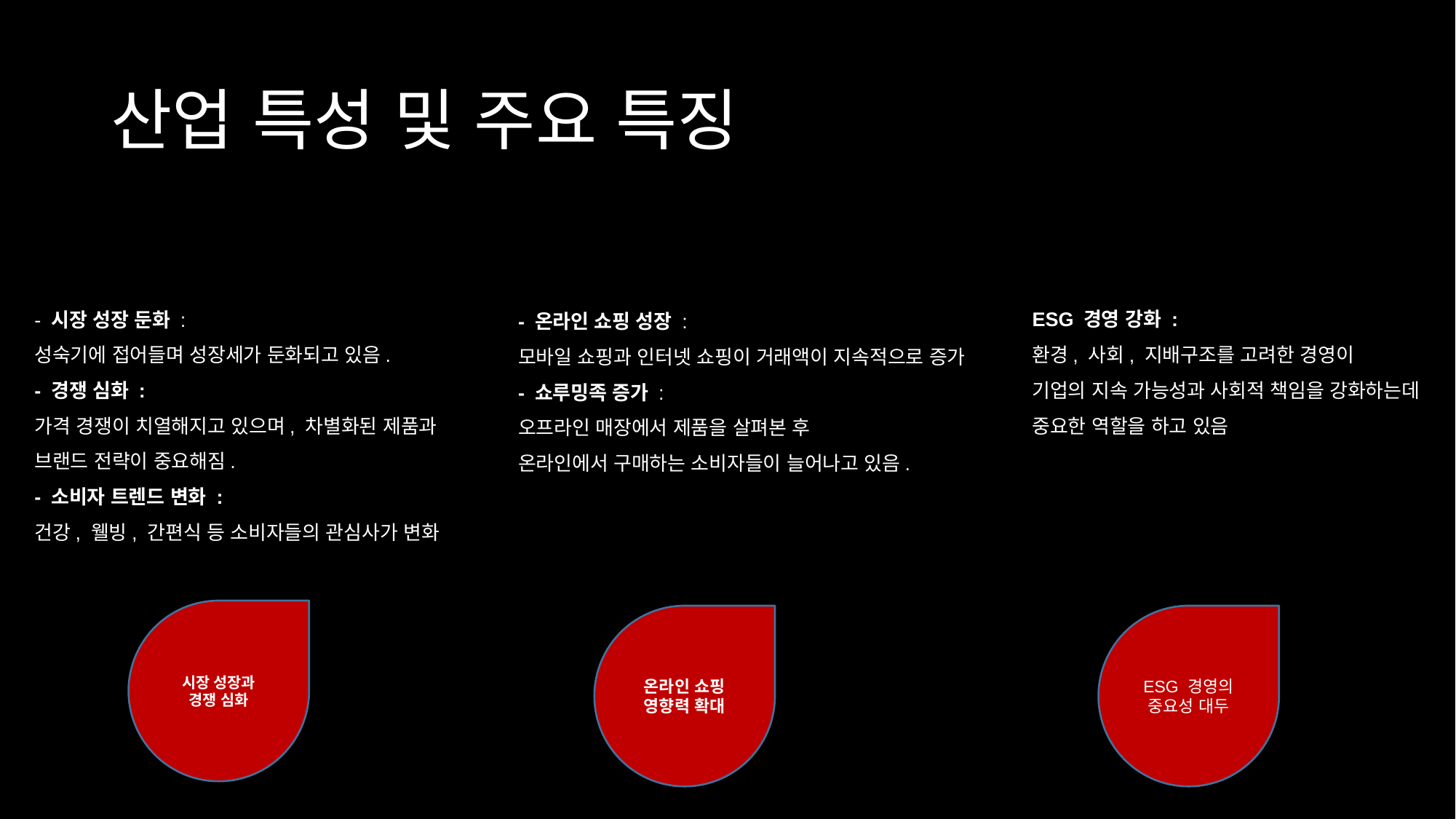

# 산업 특성 및 주요 특징
- 시장 성장 둔화 :
성숙기에 접어들며 성장세가 둔화되고 있음.
- 경쟁 심화 :
가격 경쟁이 치열해지고 있으며, 차별화된 제품과
브랜드 전략이 중요해짐.
- 소비자 트렌드 변화 :
건강, 웰빙, 간편식 등 소비자들의 관심사가 변화
ESG 경영 강화 :
환경, 사회, 지배구조를 고려한 경영이
기업의 지속 가능성과 사회적 책임을 강화하는데
중요한 역할을 하고 있음
- 온라인 쇼핑 성장 :
모바일 쇼핑과 인터넷 쇼핑이 거래액이 지속적으로 증가
- 쇼루밍족 증가 :
오프라인 매장에서 제품을 살펴본 후
온라인에서 구매하는 소비자들이 늘어나고 있음.
시장 성장과
경쟁 심화
온라인 쇼핑
영향력 확대
ESG 경영의
중요성 대두